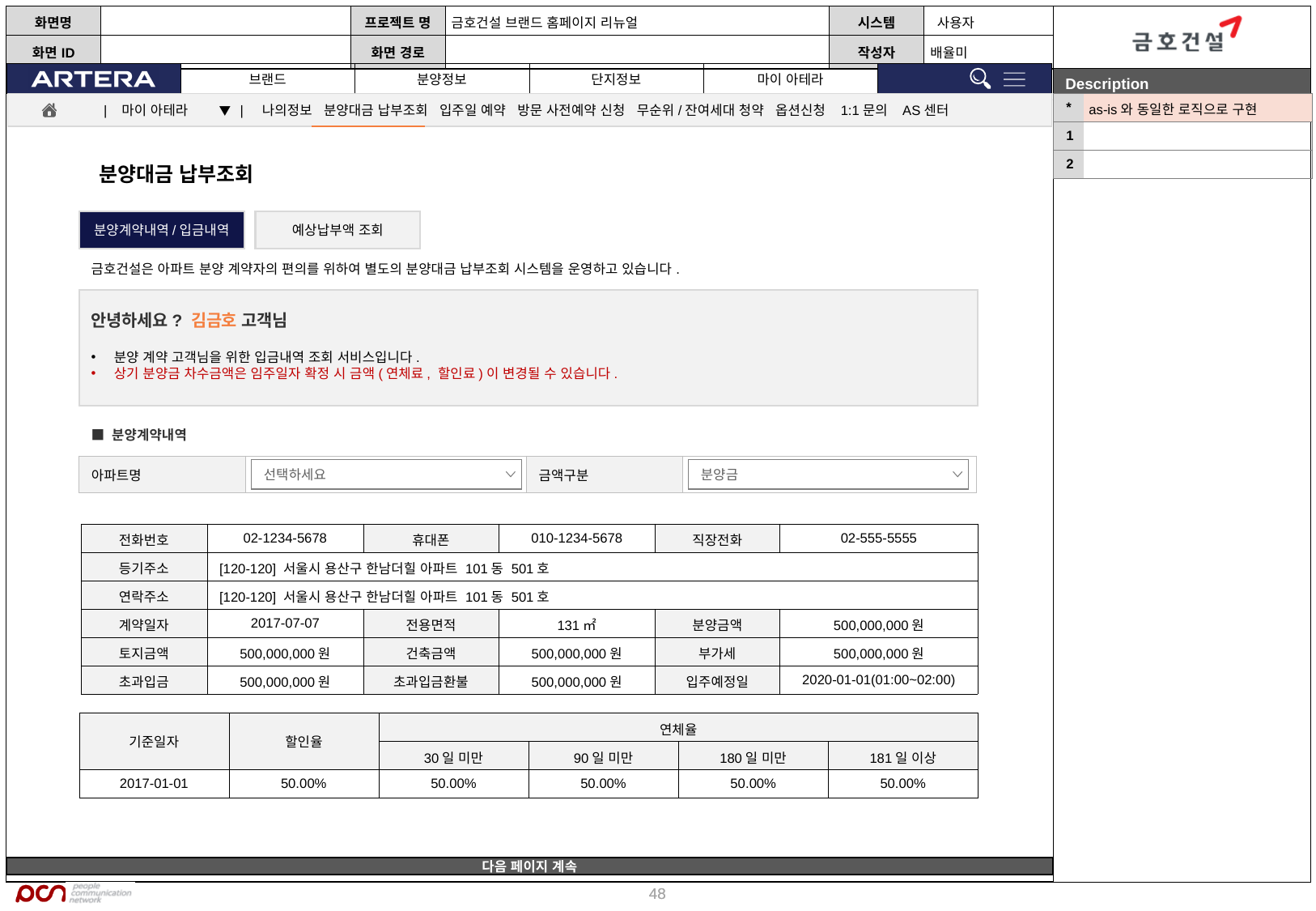

| \* | as-is와 동일한 로직으로 구현 |
| --- | --- |
| 1 |  |
| 2 |  |
|   마이 아테라        ▼  |    나의정보   분양대금 납부조회   입주일 예약   방문 사전예약 신청   무순위/잔여세대 청약   옵션신청   1:1문의   AS센터

분양대금 납부조회
분양계약내역/입금내역
예상납부액 조회
금호건설은 아파트 분양 계약자의 편의를 위하여 별도의 분양대금 납부조회 시스템을 운영하고 있습니다.

안녕하세요? 김금호 고객님

분양 계약 고객님을 위한 입금내역 조회 서비스입니다.
상기 분양금 차수금액은 임주일자 확정 시 금액(연체료, 할인료)이 변경될 수 있습니다.
■ 분양계약내역
| 아파트명 |  | 금액구분 |  |
| --- | --- | --- | --- |
선택하세요

분양금

| 전화번호 | 02-1234-5678 | 휴대폰 | 010-1234-5678 | 직장전화 | 02-555-5555 |
| --- | --- | --- | --- | --- | --- |
| 등기주소 | [120-120] 서울시 용산구 한남더힐 아파트 101동 501호 |  |  |  |  |
| 연락주소 | [120-120] 서울시 용산구 한남더힐 아파트 101동 501호 |  |  |  |  |
| 계약일자 | 2017-07-07 | 전용면적 | 131㎡ | 분양금액 | 500,000,000원 |
| 토지금액 | 500,000,000원 | 건축금액 | 500,000,000원 | 부가세 | 500,000,000원 |
| 초과입금 | 500,000,000원 | 초과입금환불 | 500,000,000원 | 입주예정일 | 2020-01-01(01:00~02:00) |
| 기준일자 | 할인율 | 연체율 |  |  |  |
| --- | --- | --- | --- | --- | --- |
|  |  | 30일 미만 | 90일 미만 | 180일 미만 | 181일 이상 |
| 2017-01-01 | 50.00% | 50.00% | 50.00% | 50.00% | 50.00% |